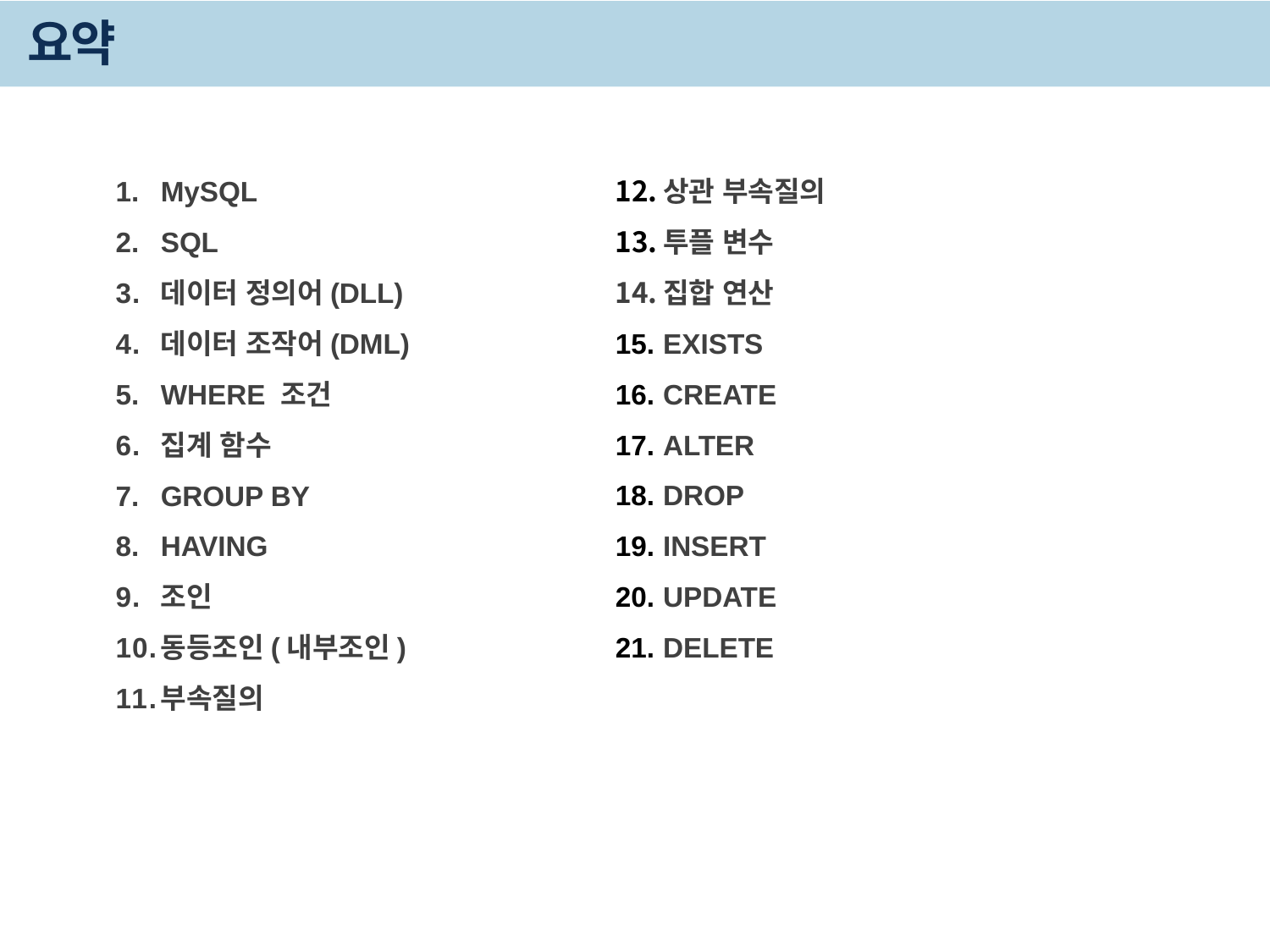

# 요약
상관 부속질의
투플 변수
집합 연산
EXISTS
CREATE
ALTER
DROP
INSERT
UPDATE
DELETE

MySQL
SQL
데이터 정의어(DLL)
데이터 조작어(DML)
WHERE 조건
집계 함수
GROUP BY
HAVING
조인
동등조인(내부조인)
부속질의